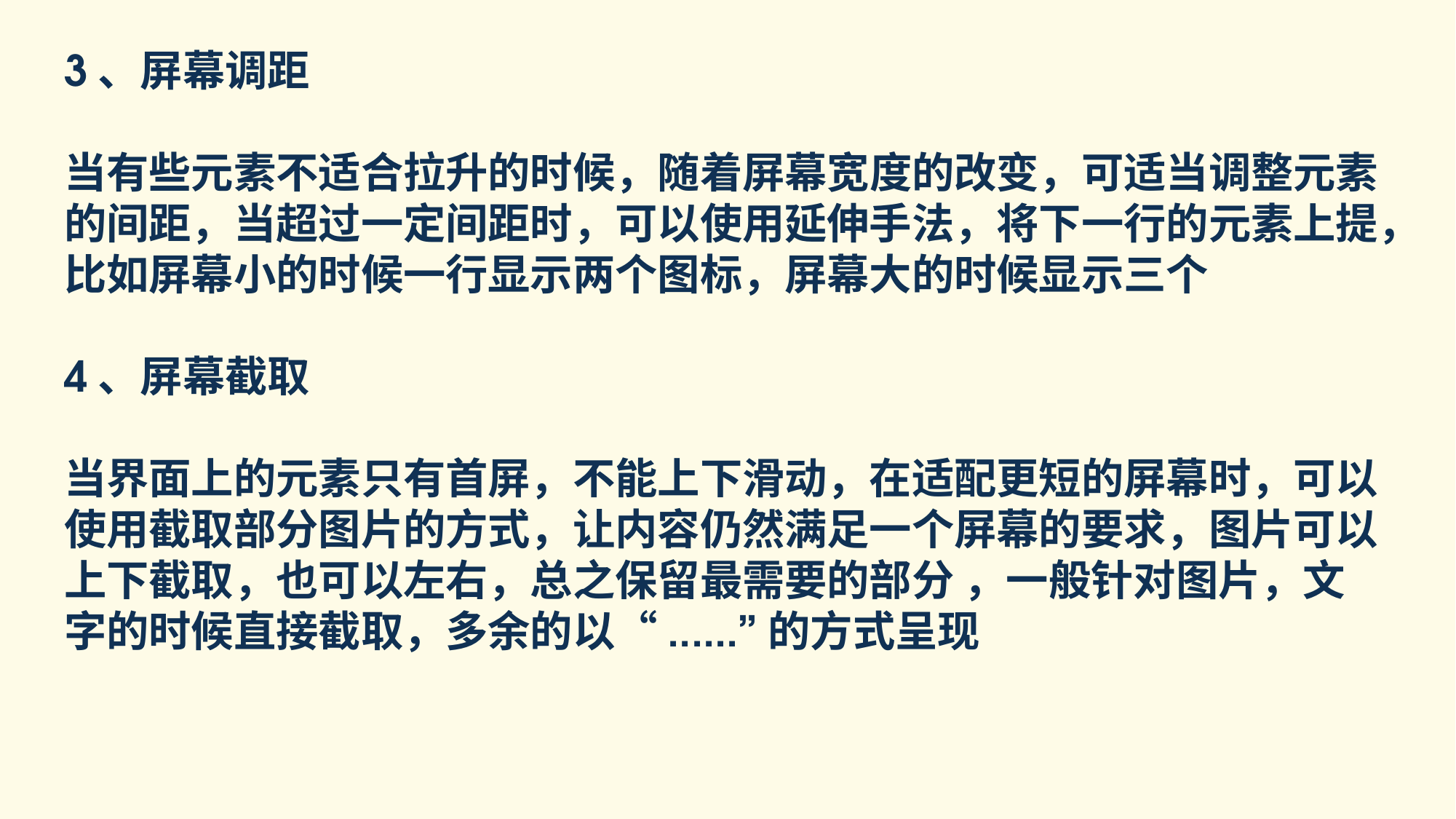

3、屏幕调距

当有些元素不适合拉升的时候，随着屏幕宽度的改变，可适当调整元素的间距，当超过一定间距时，可以使用延伸手法，将下一行的元素上提，比如屏幕小的时候一行显示两个图标，屏幕大的时候显示三个

4、屏幕截取

当界面上的元素只有首屏，不能上下滑动，在适配更短的屏幕时，可以使用截取部分图片的方式，让内容仍然满足一个屏幕的要求，图片可以上下截取，也可以左右，总之保留最需要的部分 ，一般针对图片，文字的时候直接截取，多余的以“......”的方式呈现